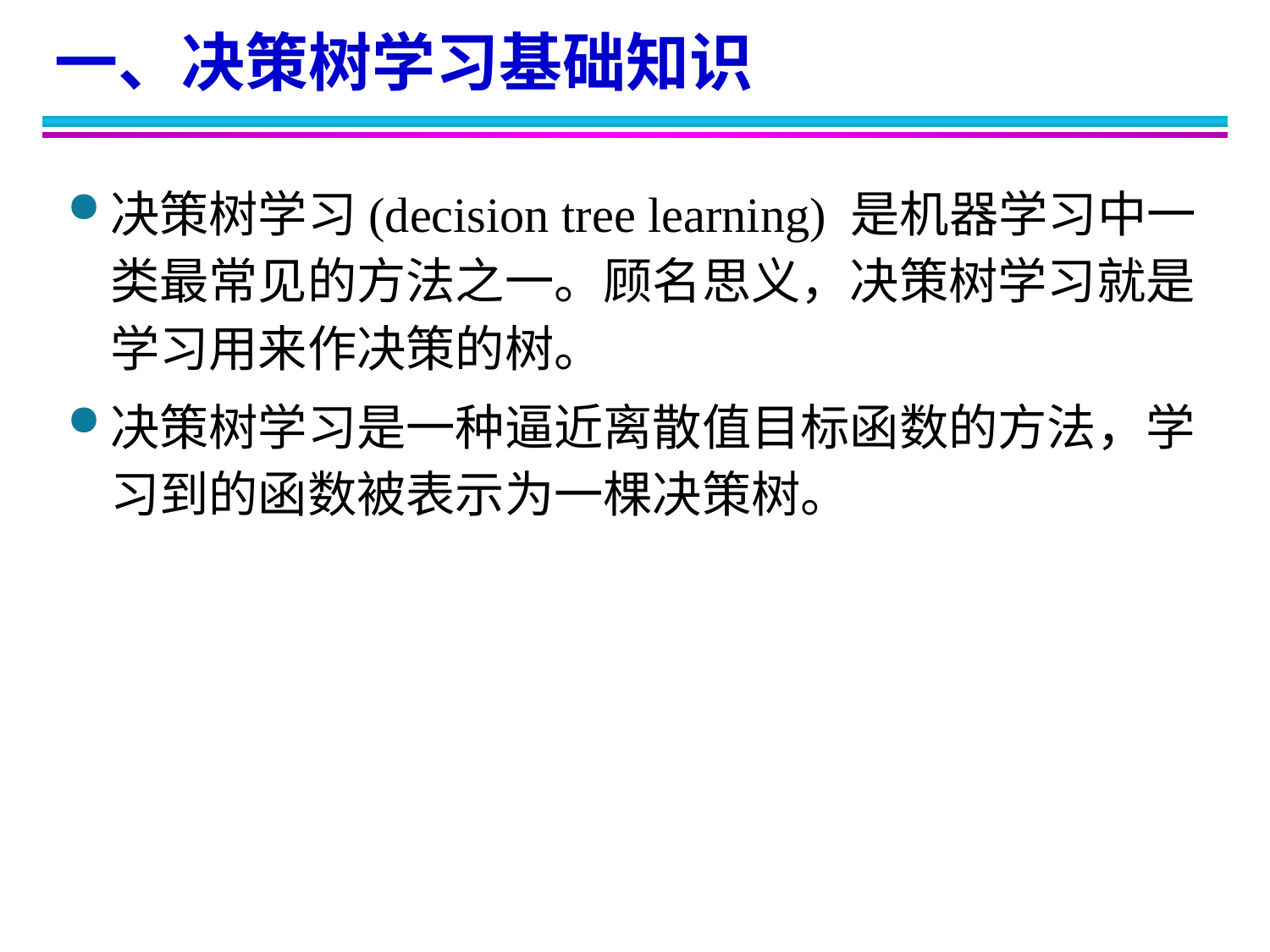

一、决策树学习基础知识
决策树学习(decision tree learning) 是机器学习中一类最常见的方法之一。顾名思义，决策树学习就是学习用来作决策的树。
决策树学习是一种逼近离散值目标函数的方法，学习到的函数被表示为一棵决策树。